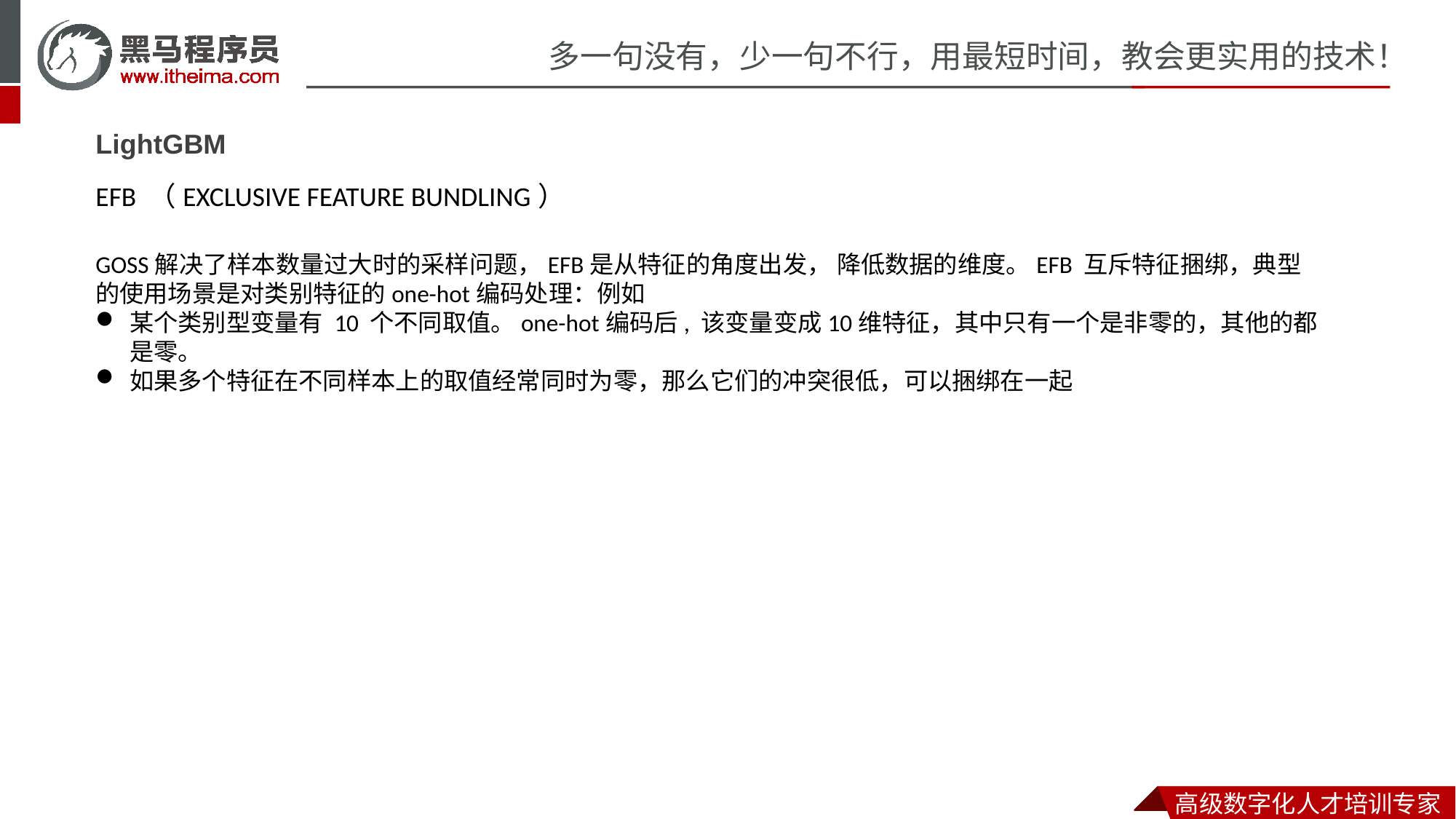

LightGBM
EFB （EXCLUSIVE FEATURE BUNDLING）
GOSS解决了样本数量过大时的采样问题，EFB是从特征的角度出发， 降低数据的维度。EFB 互斥特征捆绑，典型的使用场景是对类别特征的one-hot编码处理：例如
某个类别型变量有 10 个不同取值。one-hot编码后, 该变量变成10维特征，其中只有一个是非零的，其他的都是零。
如果多个特征在不同样本上的取值经常同时为零，那么它们的冲突很低，可以捆绑在一起